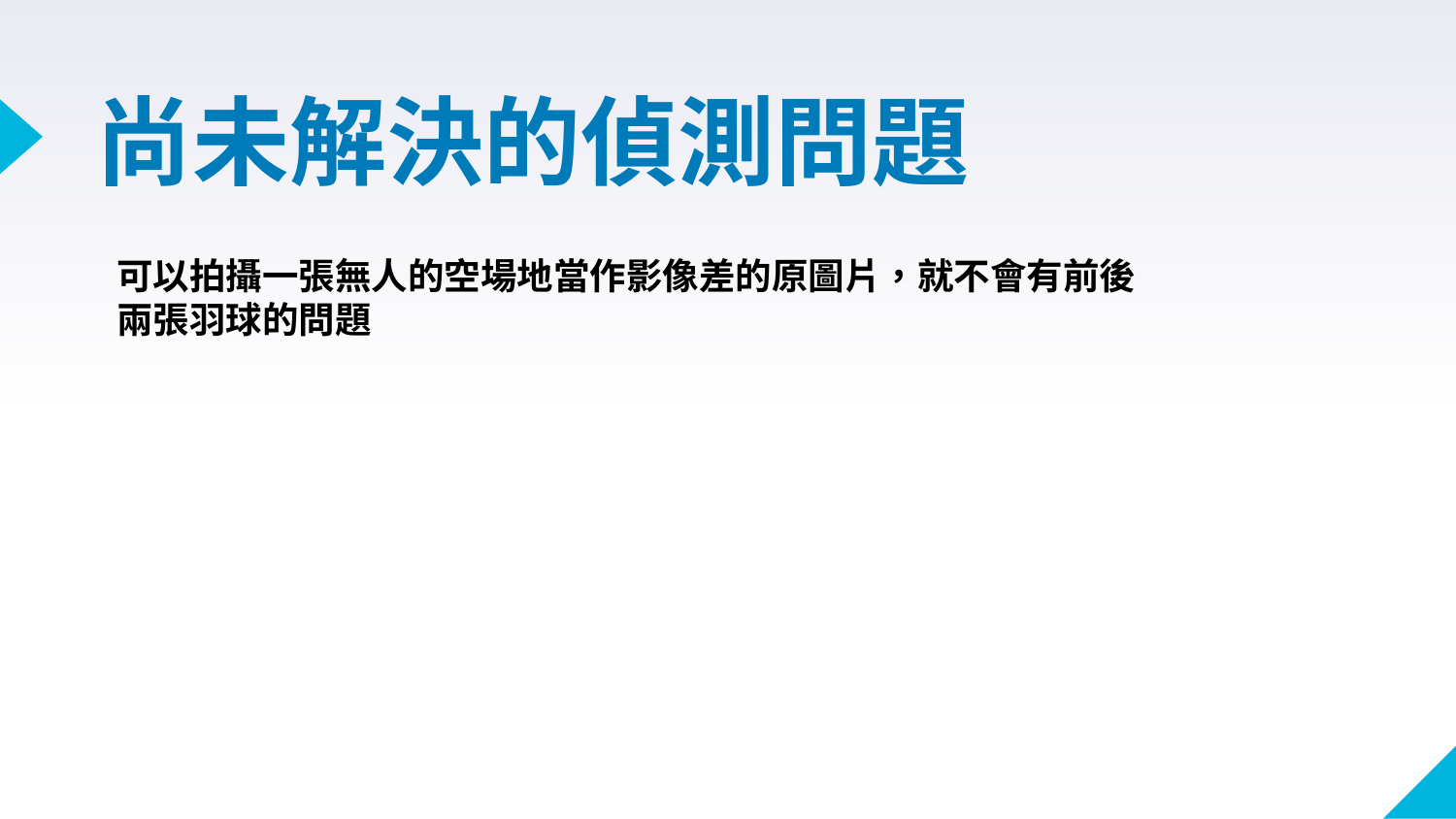

# 尚未解決的偵測問題
可以拍攝一張無人的空場地當作影像差的原圖片，就不會有前後兩張羽球的問題